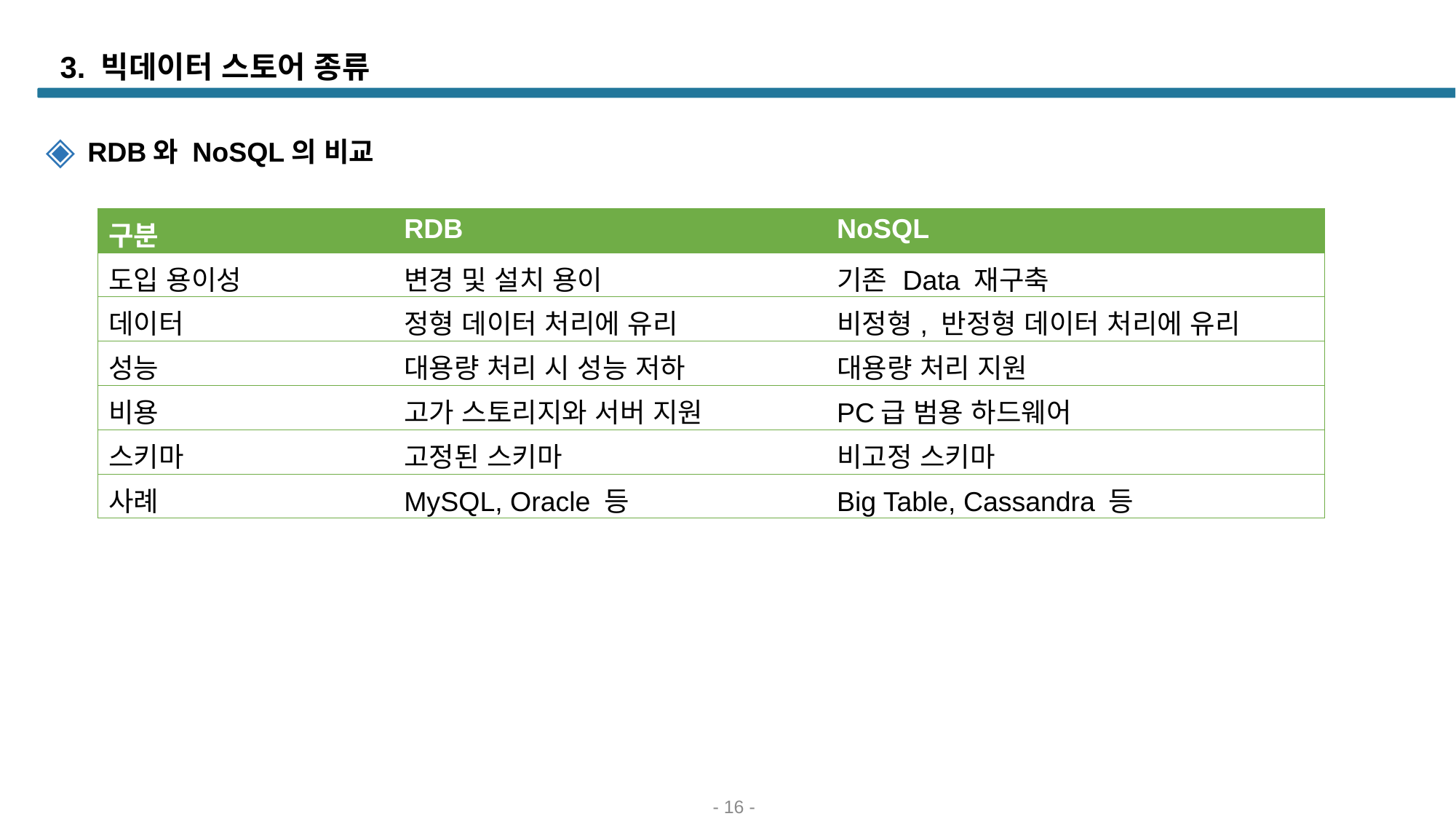

# 3. 빅데이터 스토어 종류
 RDB와 NoSQL의 비교
| 구분 | RDB | NoSQL |
| --- | --- | --- |
| 도입 용이성 | 변경 및 설치 용이 | 기존 Data 재구축 |
| 데이터 | 정형 데이터 처리에 유리 | 비정형, 반정형 데이터 처리에 유리 |
| 성능 | 대용량 처리 시 성능 저하 | 대용량 처리 지원 |
| 비용 | 고가 스토리지와 서버 지원 | PC급 범용 하드웨어 |
| 스키마 | 고정된 스키마 | 비고정 스키마 |
| 사례 | MySQL, Oracle 등 | Big Table, Cassandra 등 |
- 16 -